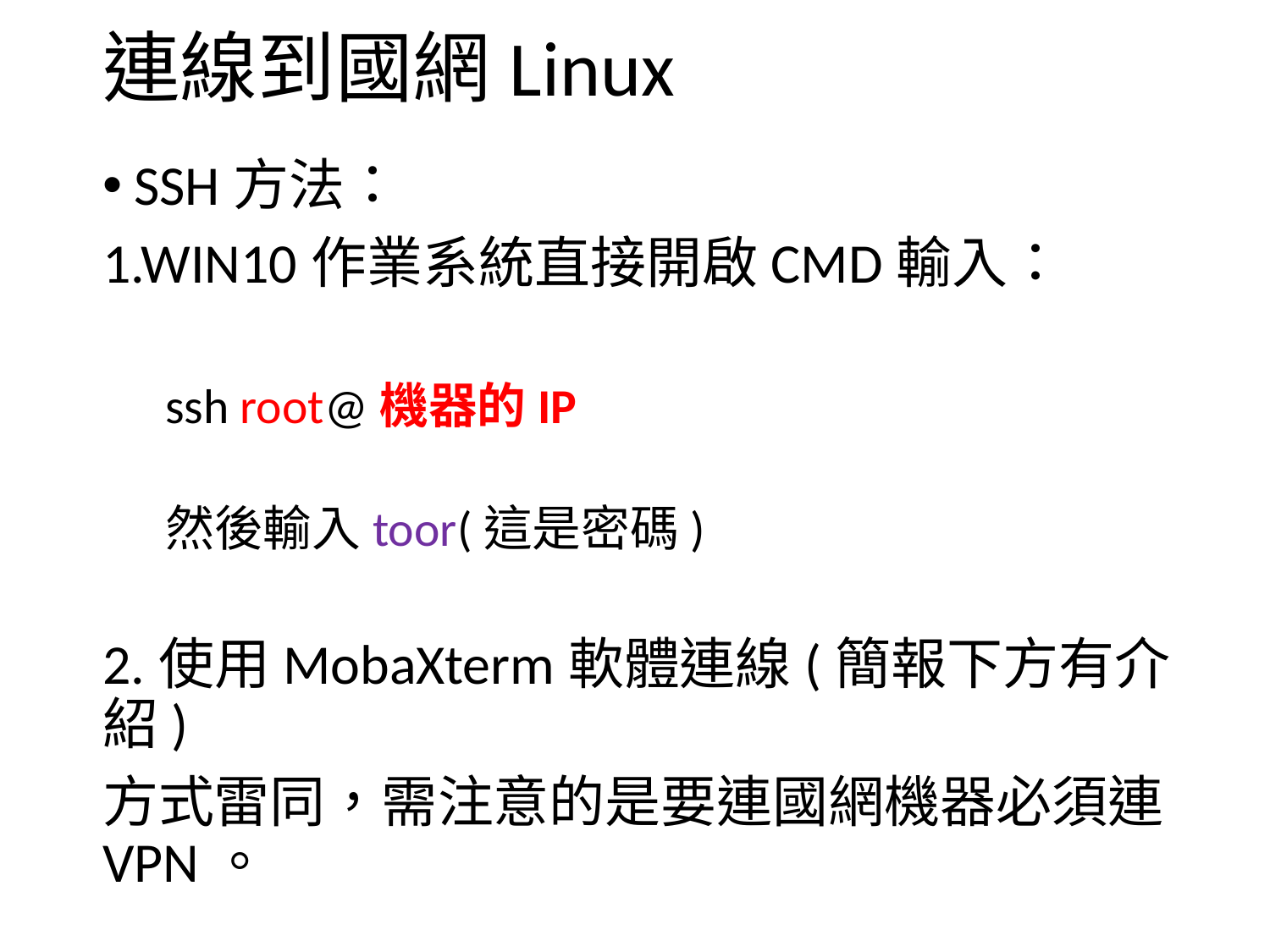

# 連線到國網Linux
SSH方法：
1.WIN10作業系統直接開啟CMD輸入：

ssh root@機器的IP

然後輸入toor(這是密碼)

2.使用MobaXterm軟體連線(簡報下方有介紹)
方式雷同，需注意的是要連國網機器必須連VPN。